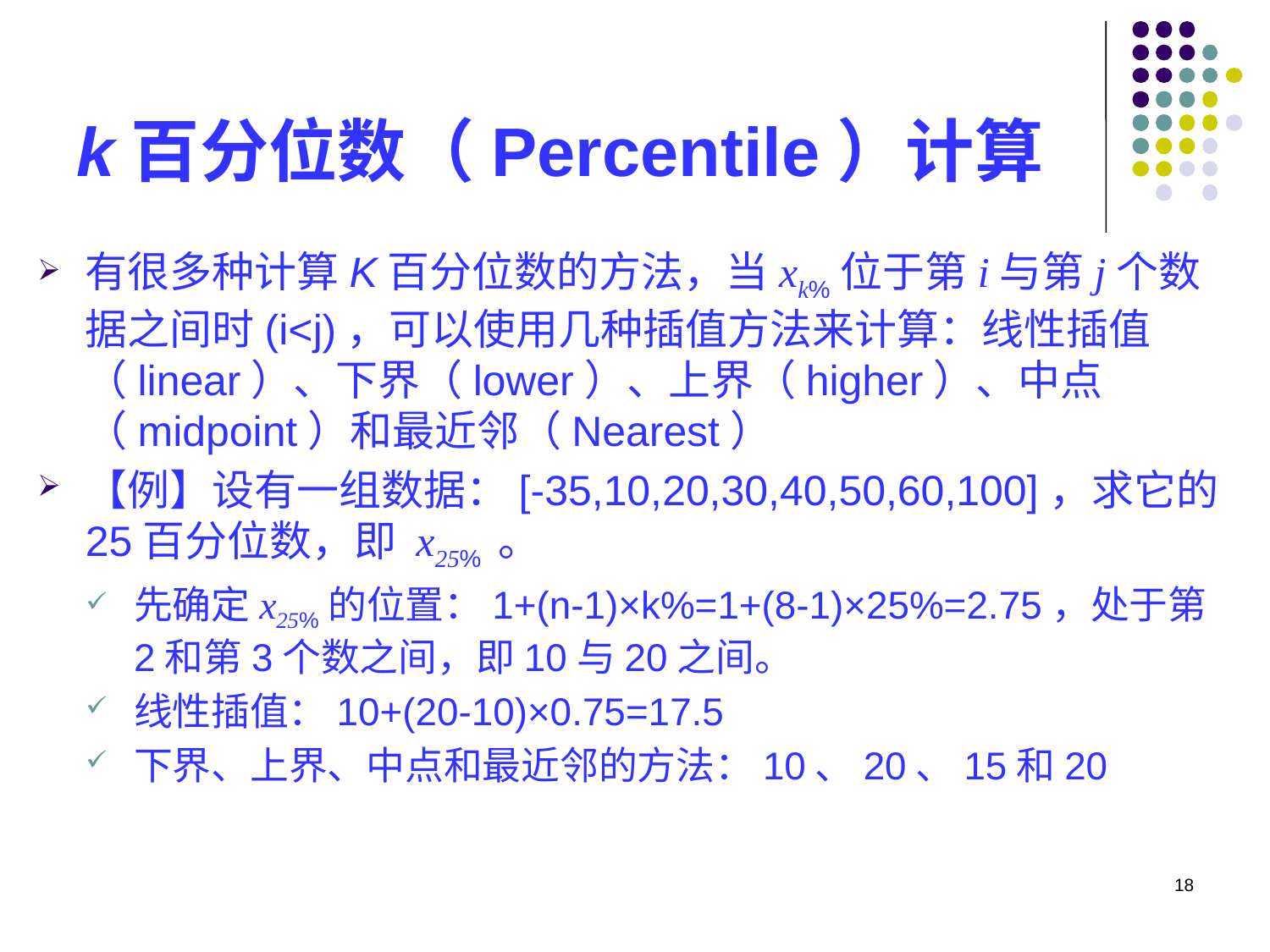

# k百分位数（Percentile）计算
有很多种计算K百分位数的方法，当xk%位于第i与第j个数据之间时(i<j)，可以使用几种插值方法来计算：线性插值（linear）、下界（lower）、上界（higher）、中点（midpoint）和最近邻（Nearest）
【例】设有一组数据：[-35,10,20,30,40,50,60,100]，求它的25百分位数，即 x25% 。
先确定x25%的位置：1+(n-1)×k%=1+(8-1)×25%=2.75，处于第2和第3个数之间，即10与20之间。
线性插值：10+(20-10)×0.75=17.5
下界、上界、中点和最近邻的方法：10、20、15和20
18